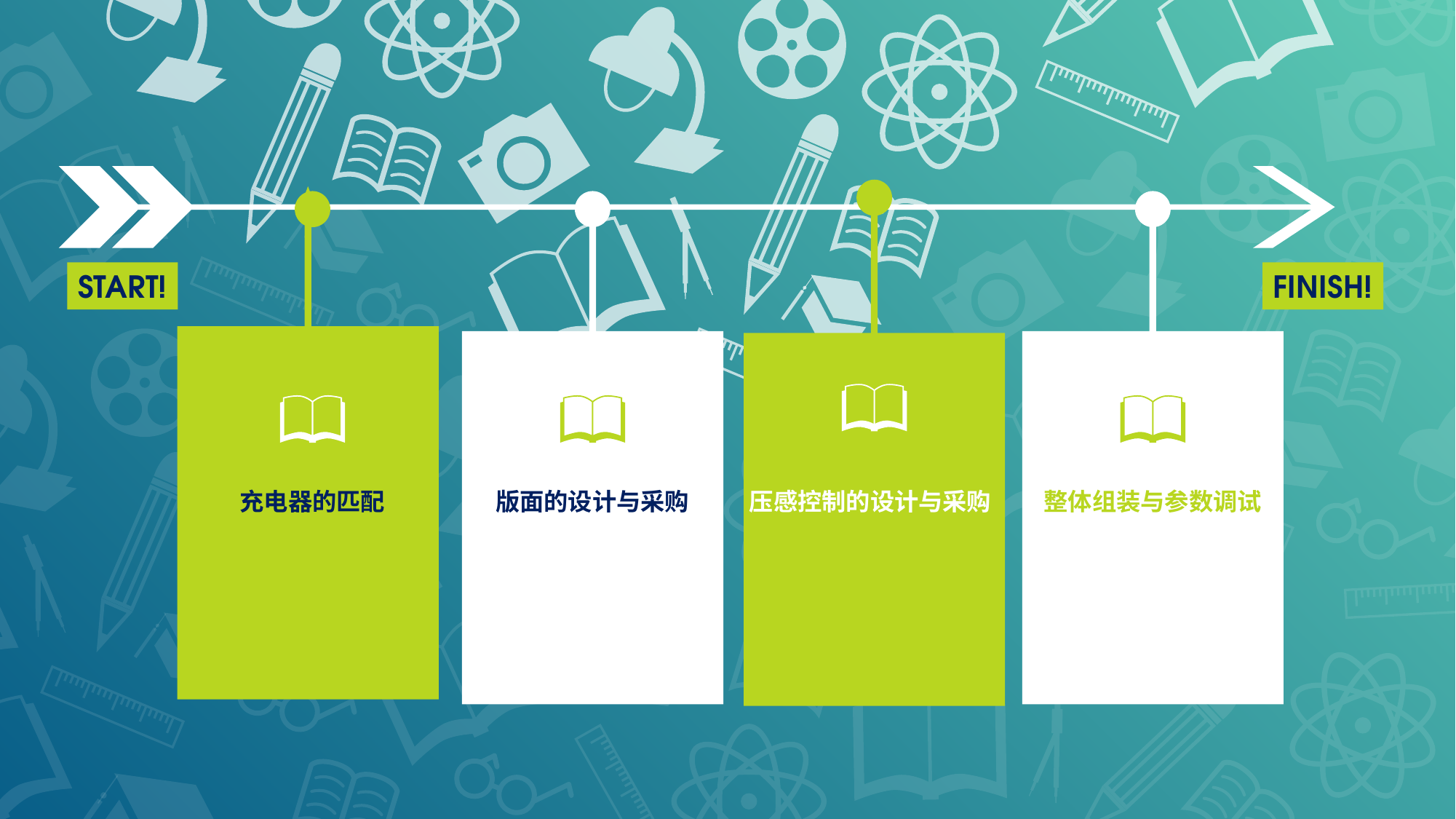

压感控制的设计与采购

充电器的匹配

版面的设计与采购

整体组装与参数调试

START!
FINISH!